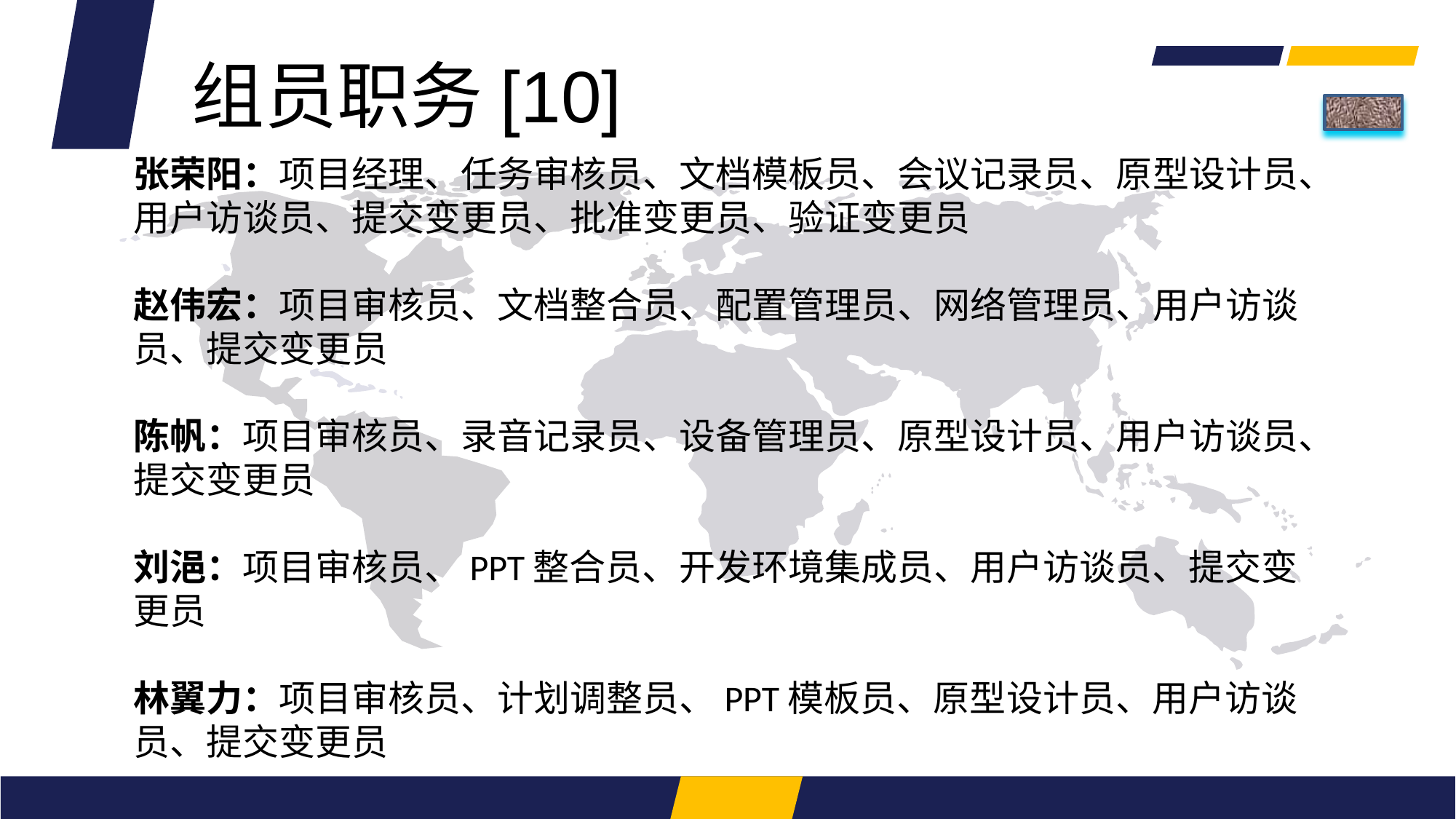

组员职务[10]

张荣阳：项目经理、任务审核员、文档模板员、会议记录员、原型设计员、用户访谈员、提交变更员、批准变更员、验证变更员

赵伟宏：项目审核员、文档整合员、配置管理员、网络管理员、用户访谈员、提交变更员

陈帆：项目审核员、录音记录员、设备管理员、原型设计员、用户访谈员、提交变更员

刘浥：项目审核员、PPT整合员、开发环境集成员、用户访谈员、提交变更员

林翼力：项目审核员、计划调整员、PPT模板员、原型设计员、用户访谈员、提交变更员